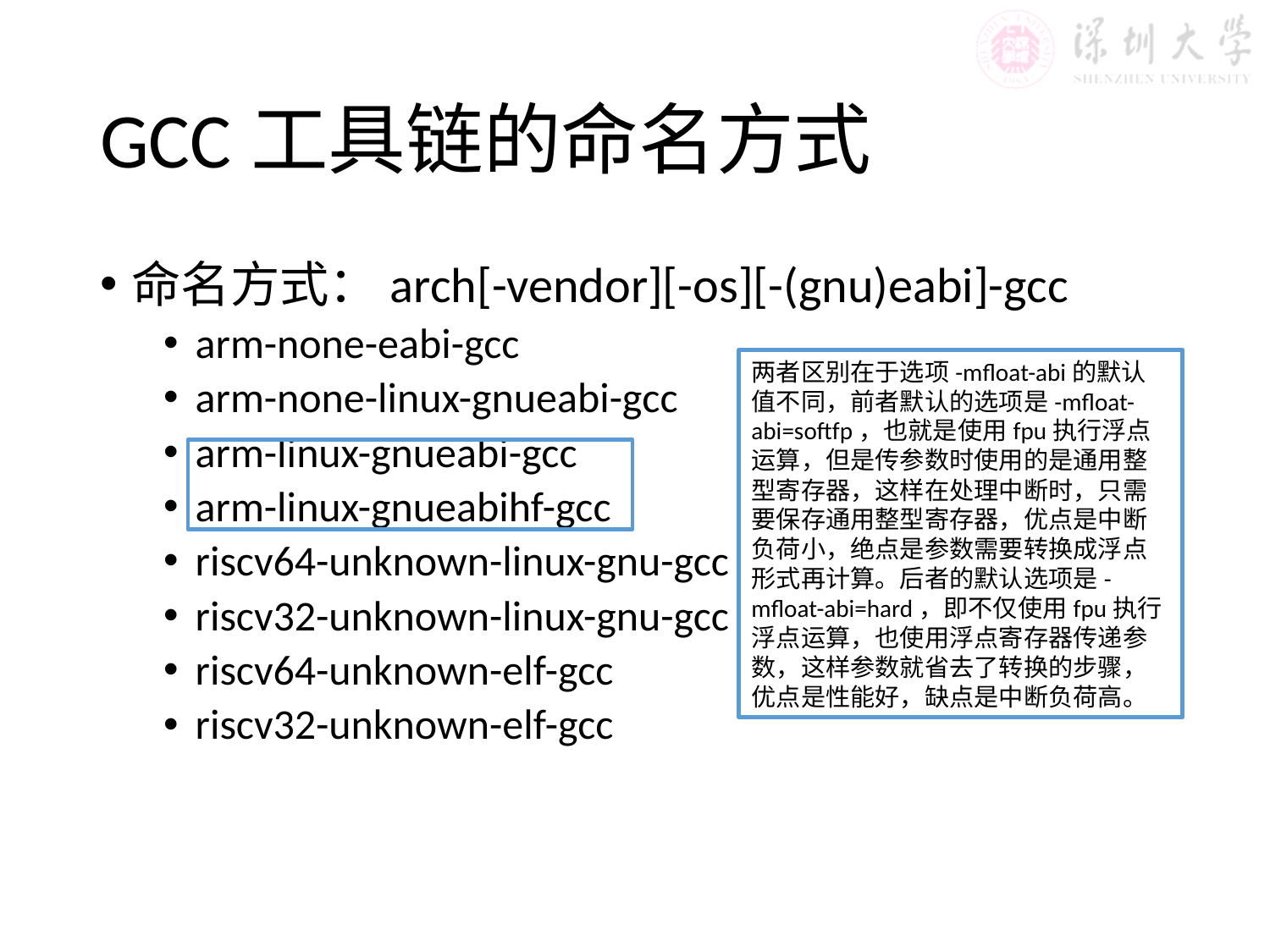

# GCC工具链的命名方式
命名方式：arch[-vendor][-os][-(gnu)eabi]-gcc
arm-none-eabi-gcc
arm-none-linux-gnueabi-gcc
arm-linux-gnueabi-gcc
arm-linux-gnueabihf-gcc
riscv64-unknown-linux-gnu-gcc
riscv32-unknown-linux-gnu-gcc
riscv64-unknown-elf-gcc
riscv32-unknown-elf-gcc

两者区别在于选项-mfloat-abi的默认值不同，前者默认的选项是-mfloat-abi=softfp，也就是使用fpu执行浮点运算，但是传参数时使用的是通用整型寄存器，这样在处理中断时，只需要保存通用整型寄存器，优点是中断负荷小，绝点是参数需要转换成浮点形式再计算。后者的默认选项是-mfloat-abi=hard，即不仅使用fpu执行浮点运算，也使用浮点寄存器传递参数，这样参数就省去了转换的步骤，优点是性能好，缺点是中断负荷高。